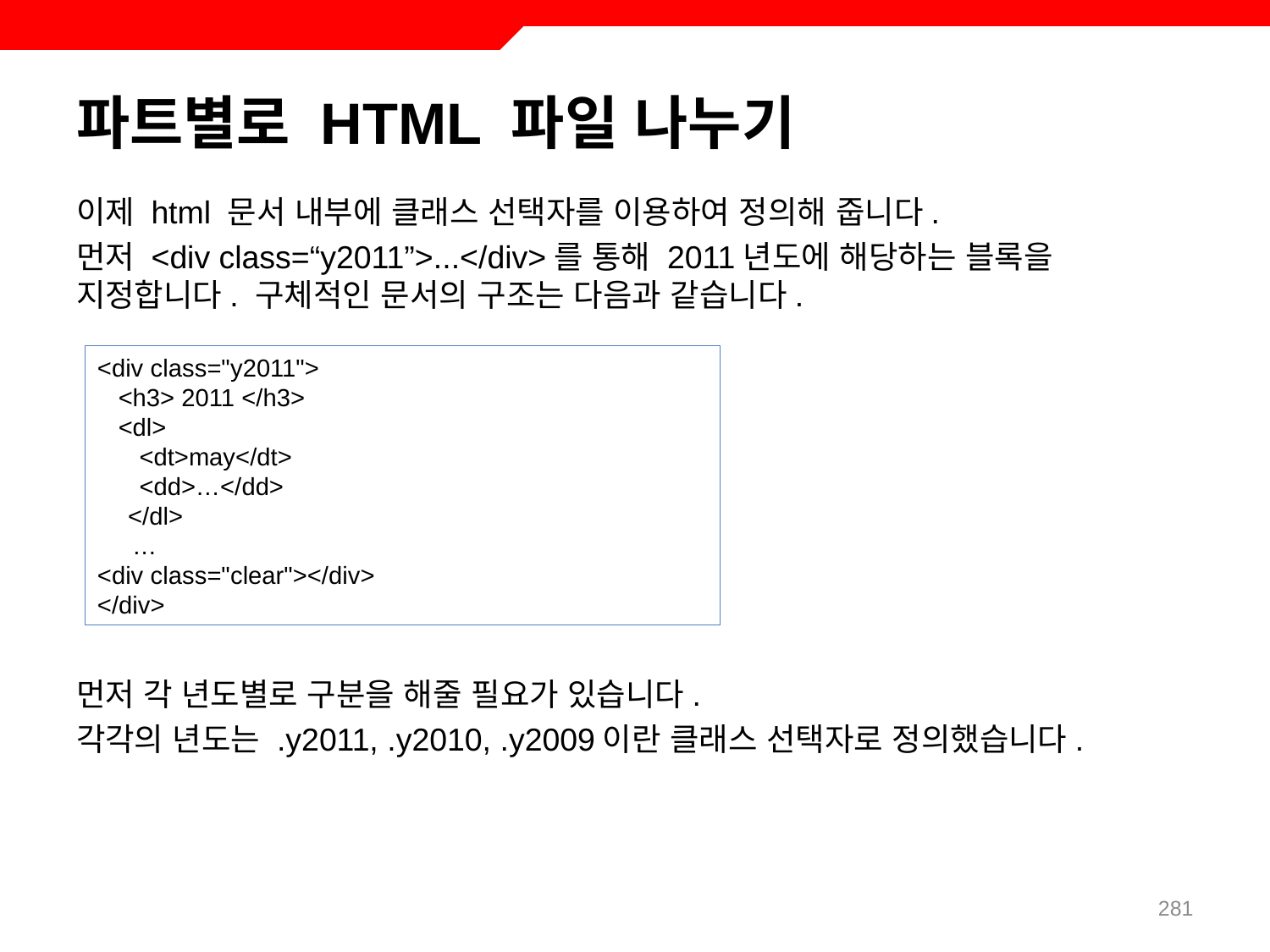

# 파트별로 HTML 파일 나누기
이제 html 문서 내부에 클래스 선택자를 이용하여 정의해 줍니다.
먼저 <div class=“y2011”>...</div>를 통해 2011년도에 해당하는 블록을 지정합니다. 구체적인 문서의 구조는 다음과 같습니다.

먼저 각 년도별로 구분을 해줄 필요가 있습니다.
각각의 년도는 .y2011, .y2010, .y2009이란 클래스 선택자로 정의했습니다.
<div class="y2011">
   <h3> 2011 </h3>
   <dl>
      <dt>may</dt>
      <dd>…</dd>
　</dl>
     …
<div class="clear"></div>
</div>
281